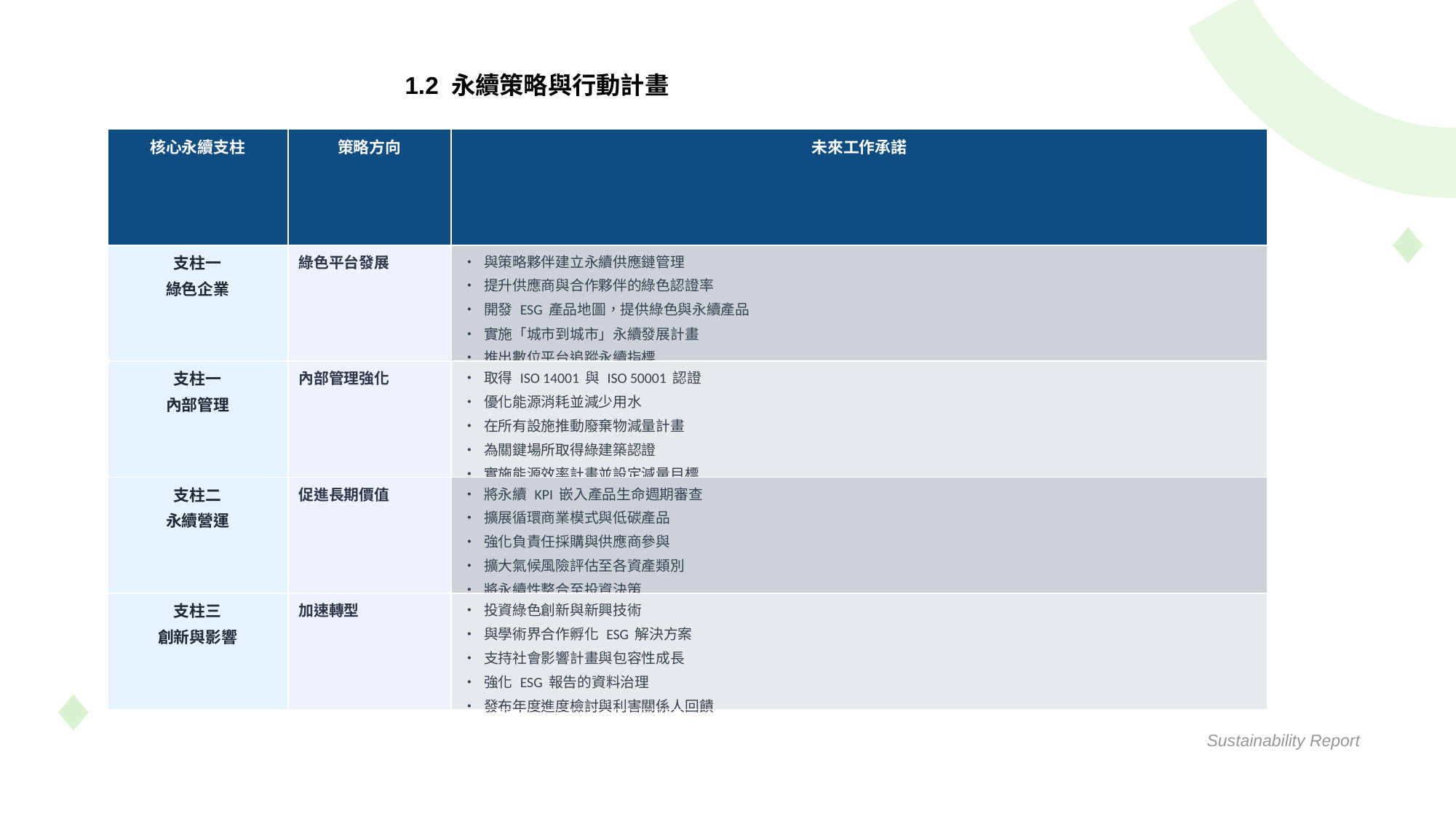

1.2 永續策略與行動計畫
| 核心永續支柱 | 策略方向 | 未來工作承諾 |
| --- | --- | --- |
| 支柱一 綠色企業 | 綠色平台發展 | • 與策略夥伴建立永續供應鏈管理 • 提升供應商與合作夥伴的綠色認證率 • 開發 ESG 產品地圖，提供綠色與永續產品 • 實施「城市到城市」永續發展計畫 • 推出數位平台追蹤永續指標 |
| 支柱一 內部管理 | 內部管理強化 | • 取得 ISO 14001 與 ISO 50001 認證 • 優化能源消耗並減少用水 • 在所有設施推動廢棄物減量計畫 • 為關鍵場所取得綠建築認證 • 實施能源效率計畫並設定減量目標 |
| 支柱二 永續營運 | 促進長期價值 | • 將永續 KPI 嵌入產品生命週期審查 • 擴展循環商業模式與低碳產品 • 強化負責任採購與供應商參與 • 擴大氣候風險評估至各資產類別 • 將永續性整合至投資決策 |
| 支柱三 創新與影響 | 加速轉型 | • 投資綠色創新與新興技術 • 與學術界合作孵化 ESG 解決方案 • 支持社會影響計畫與包容性成長 • 強化 ESG 報告的資料治理 • 發布年度進度檢討與利害關係人回饋 |
Sustainability Report